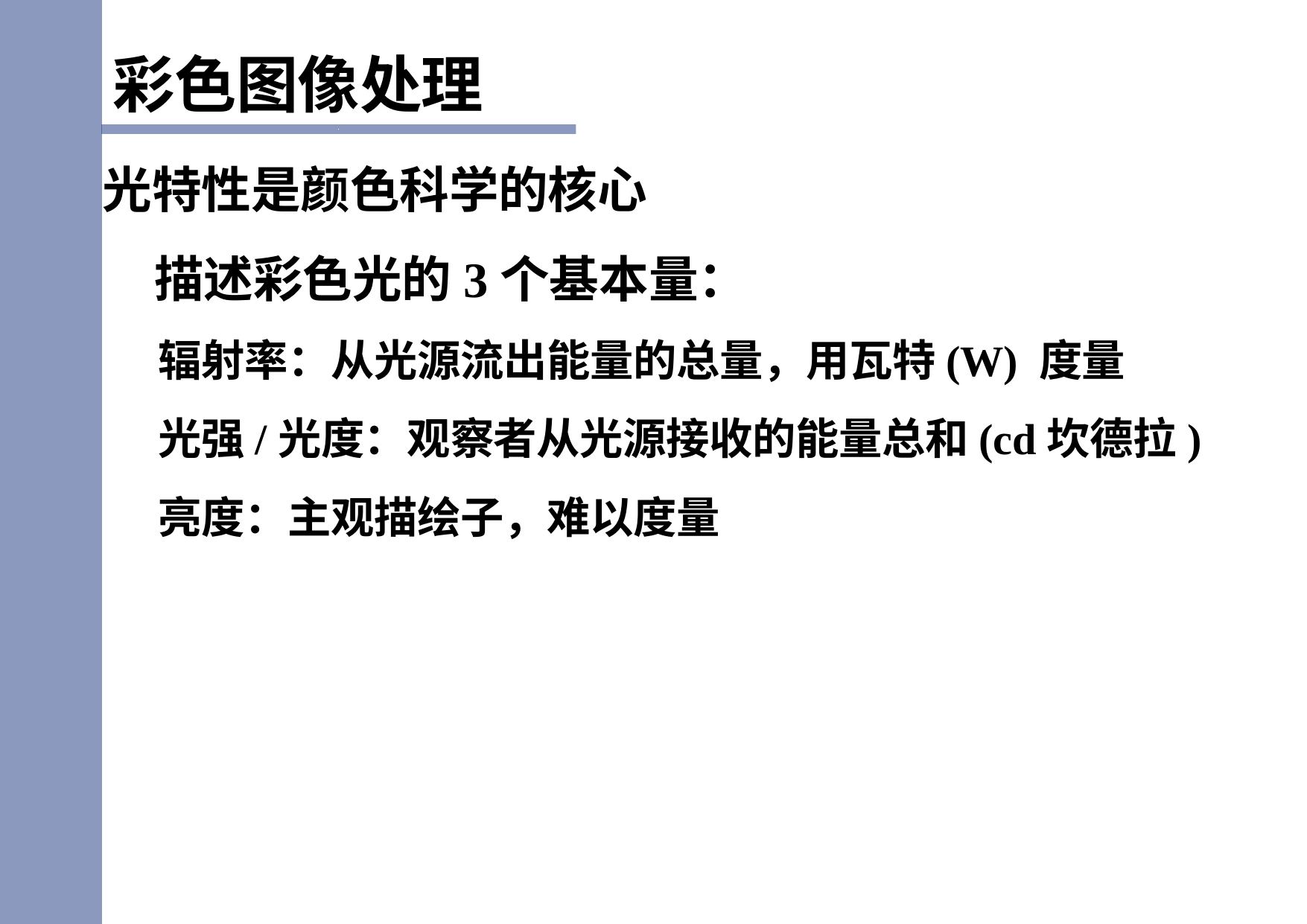

彩色图像处理
光特性是颜色科学的核心
	描述彩色光的3个基本量：
辐射率：从光源流出能量的总量，用瓦特(W) 度量
光强/光度：观察者从光源接收的能量总和(cd坎德拉)
亮度：主观描绘子，难以度量